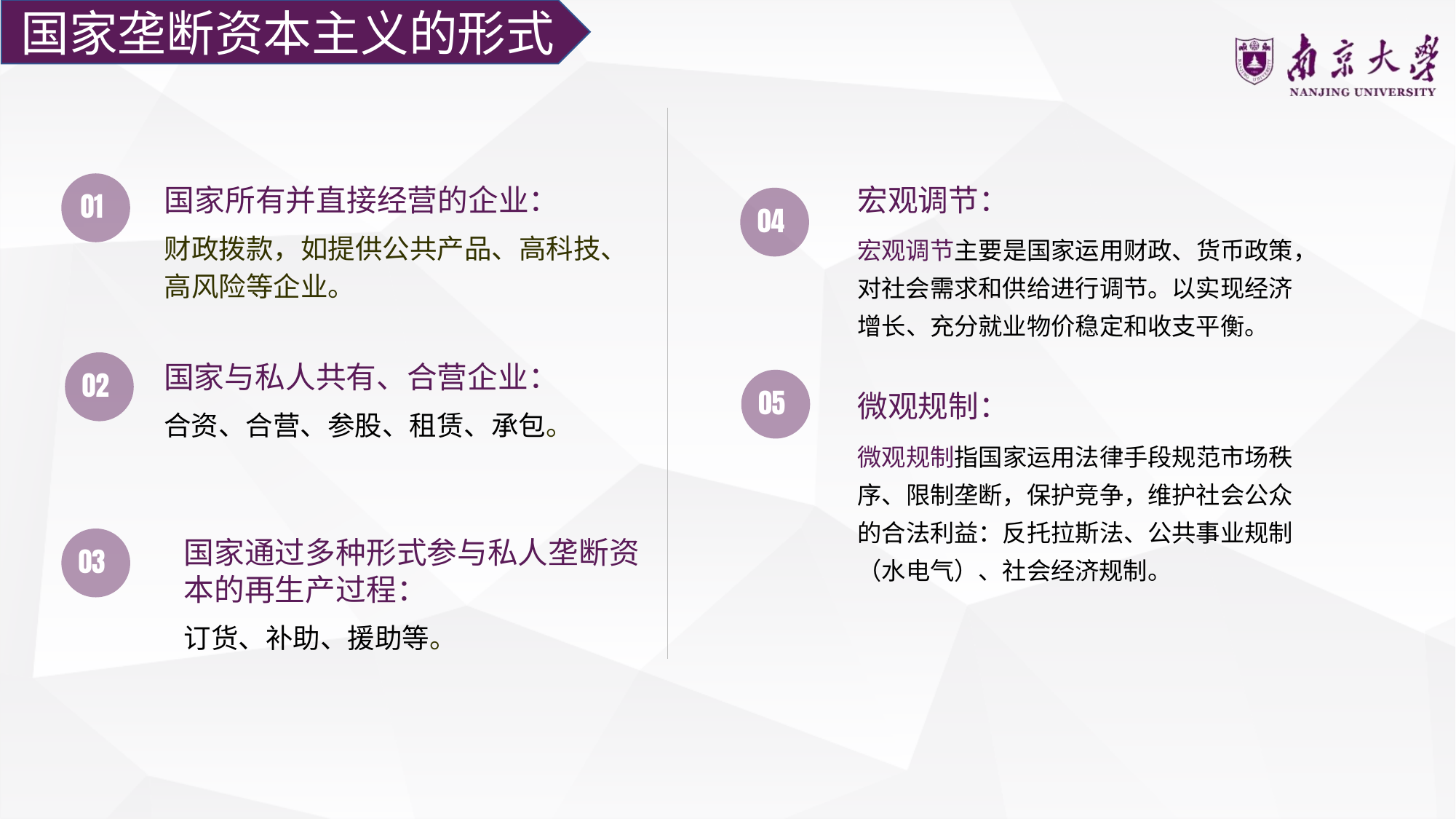

国家垄断资本主义的形式

01
国家所有并直接经营的企业：
财政拨款，如提供公共产品、高科技、高风险等企业。
宏观调节：
宏观调节主要是国家运用财政、货币政策，对社会需求和供给进行调节。以实现经济增长、充分就业物价稳定和收支平衡。

04

02
国家与私人共有、合营企业：
合资、合营、参股、租赁、承包。

05
微观规制：
微观规制指国家运用法律手段规范市场秩序、限制垄断，保护竞争，维护社会公众的合法利益：反托拉斯法、公共事业规制（水电气）、社会经济规制。

03
国家通过多种形式参与私人垄断资本的再生产过程：
订货、补助、援助等。